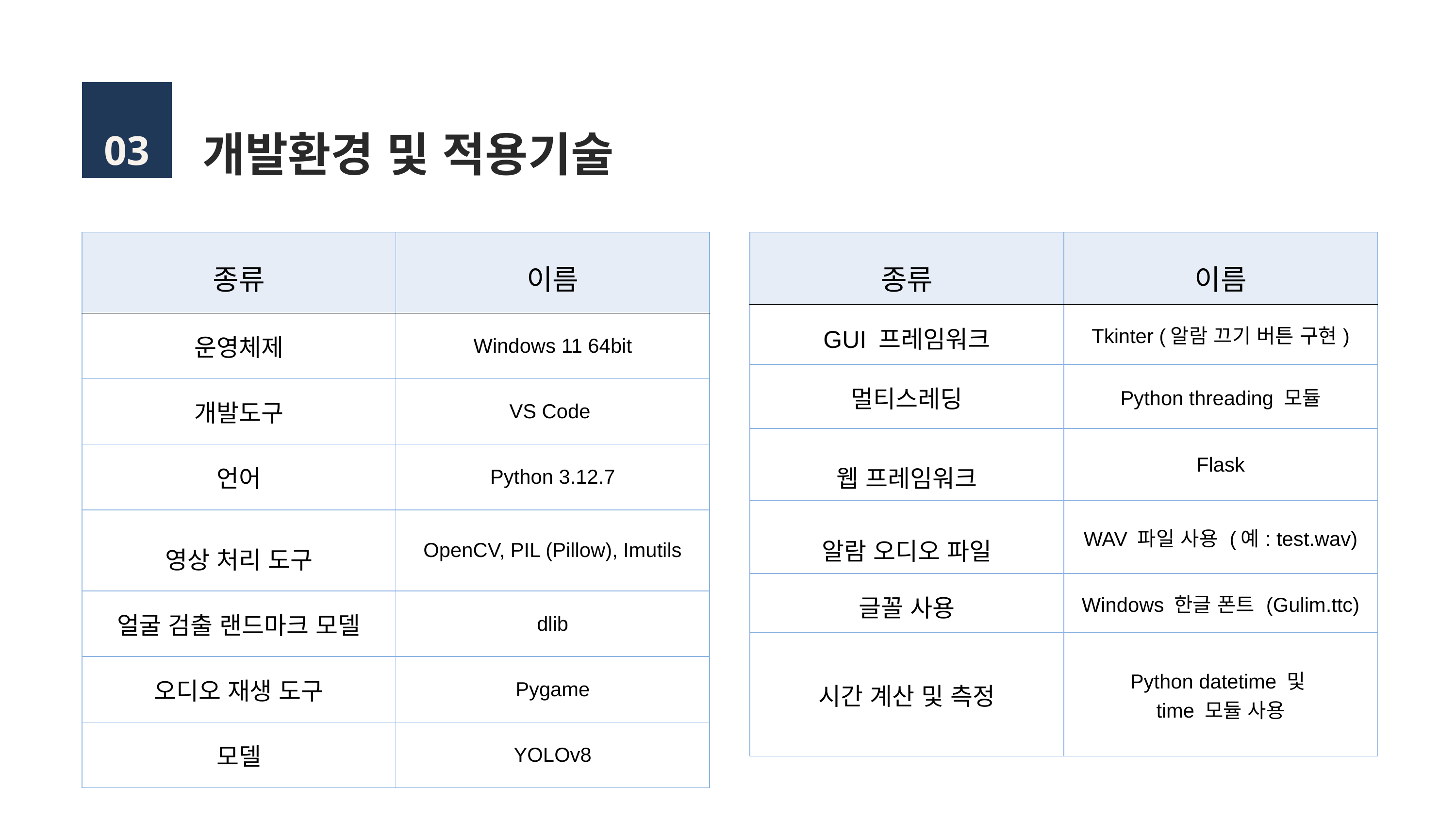

개발환경 및 적용기술
03
| 종류 | 이름 |
| --- | --- |
| 운영체제 | Windows 11 64bit |
| 개발도구 | VS Code |
| 언어 | Python 3.12.7 |
| 영상 처리 도구 | OpenCV, PIL (Pillow), Imutils |
| 얼굴 검출 랜드마크 모델 | dlib |
| 오디오 재생 도구 | Pygame |
| 모델 | YOLOv8 |
| 종류 | 이름 |
| --- | --- |
| GUI 프레임워크 | Tkinter (알람 끄기 버튼 구현) |
| 멀티스레딩 | Python threading 모듈 |
| 웹 프레임워크 | Flask |
| 알람 오디오 파일 | WAV 파일 사용 (예: test.wav) |
| 글꼴 사용 | Windows 한글 폰트 (Gulim.ttc) |
| 시간 계산 및 측정 | Python datetime 및 time 모듈 사용 |